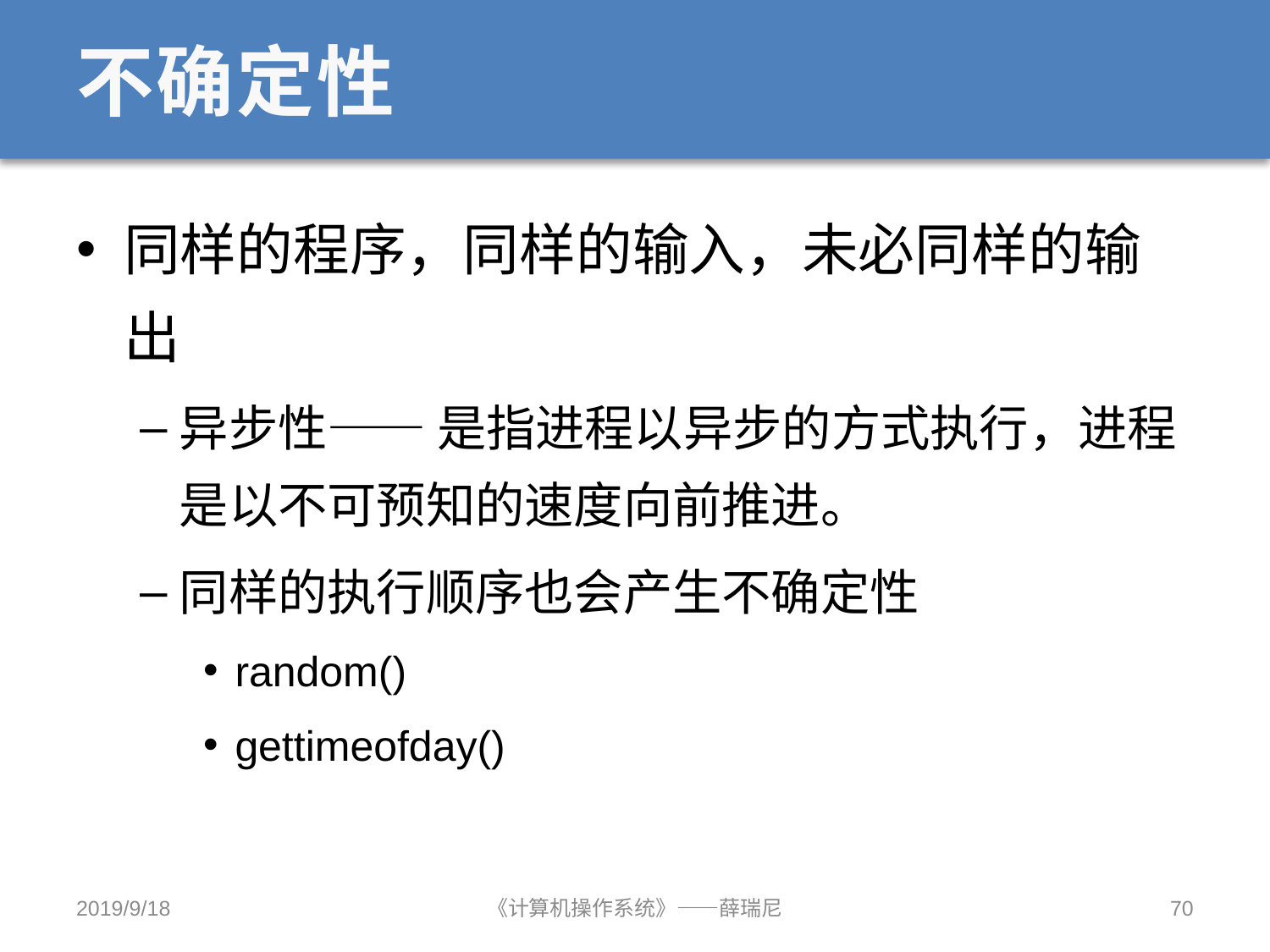

# 不确定性
同样的程序，同样的输入，未必同样的输出
异步性—— 是指进程以异步的方式执行，进程是以不可预知的速度向前推进。
同样的执行顺序也会产生不确定性
random()
gettimeofday()
2019/9/18
《计算机操作系统》——薛瑞尼
70